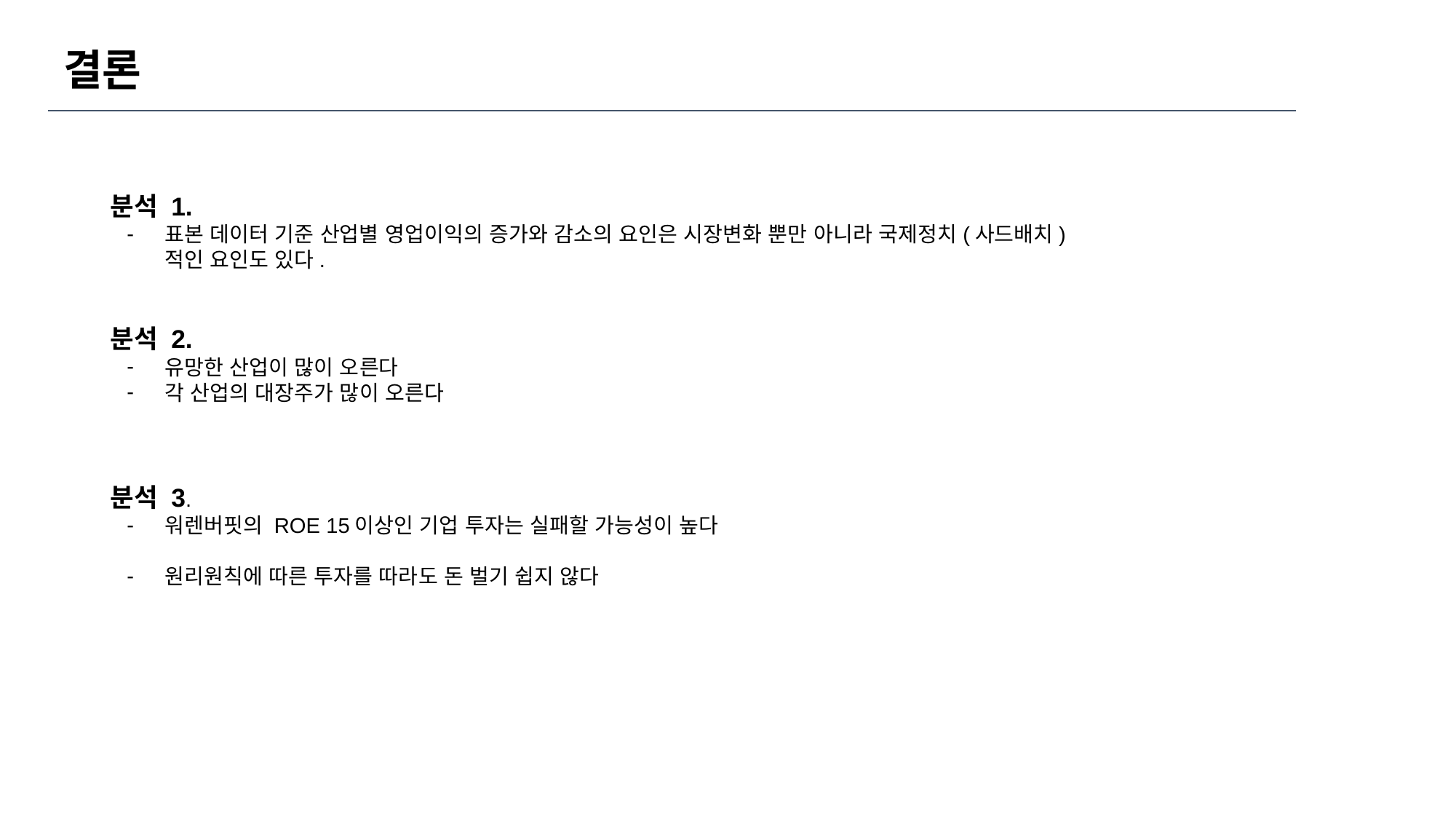

# 결론
분석 1.
표본 데이터 기준 산업별 영업이익의 증가와 감소의 요인은 시장변화 뿐만 아니라 국제정치(사드배치)적인 요인도 있다.

분석 2.
유망한 산업이 많이 오른다
각 산업의 대장주가 많이 오른다

분석 3.
워렌버핏의 ROE 15이상인 기업 투자는 실패할 가능성이 높다

원리원칙에 따른 투자를 따라도 돈 벌기 쉽지 않다